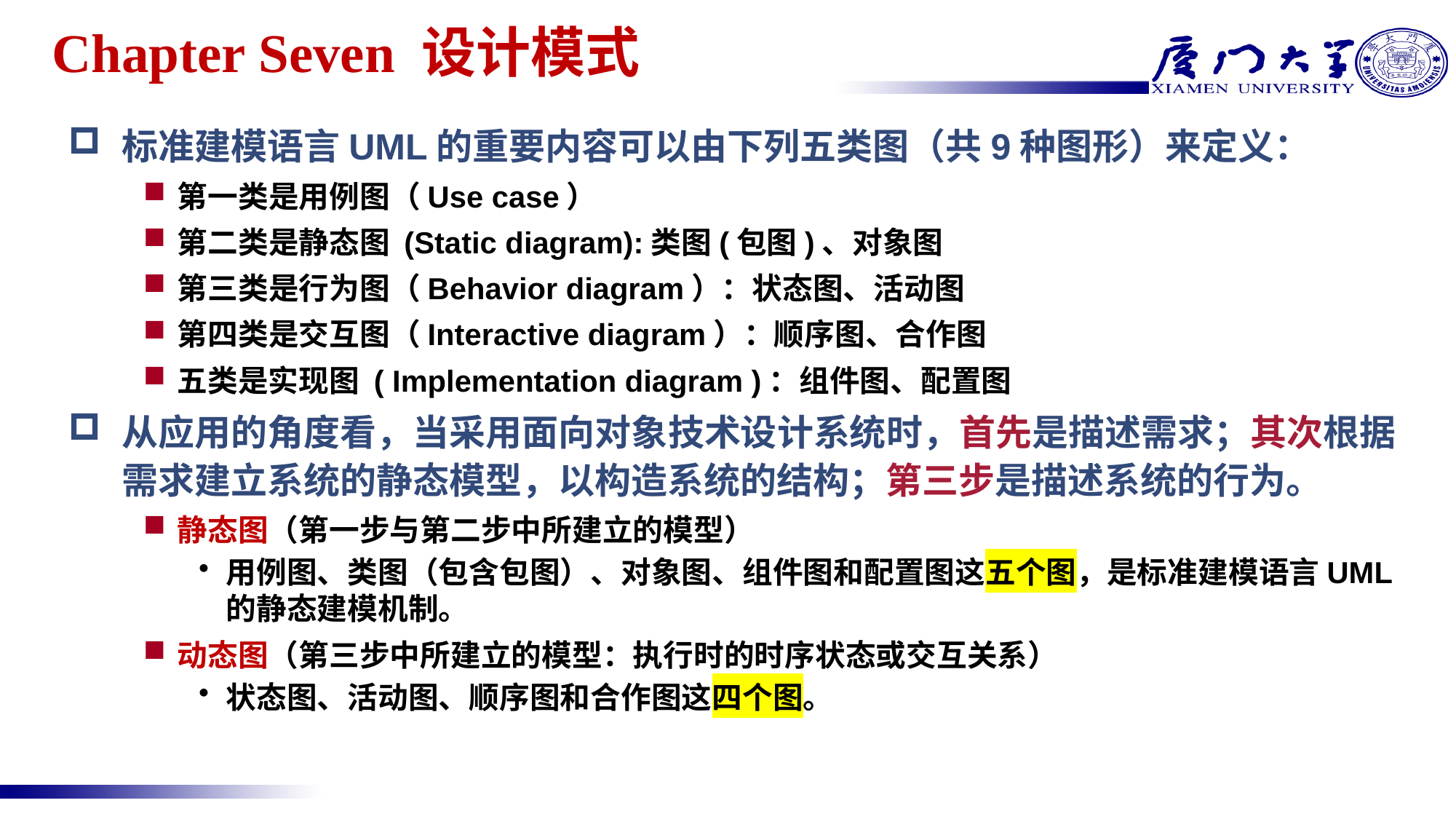

# Chapter Seven 设计模式
标准建模语言UML的重要内容可以由下列五类图（共9种图形）来定义：
第一类是用例图（Use case）
第二类是静态图 (Static diagram):类图(包图)、对象图
第三类是行为图（Behavior diagram）：状态图、活动图
第四类是交互图（Interactive diagram）：顺序图、合作图
五类是实现图 ( Implementation diagram )：组件图、配置图
从应用的角度看，当采用面向对象技术设计系统时，首先是描述需求；其次根据需求建立系统的静态模型，以构造系统的结构；第三步是描述系统的行为。
静态图（第一步与第二步中所建立的模型）
用例图、类图（包含包图）、对象图、组件图和配置图这五个图，是标准建模语言UML的静态建模机制。
动态图（第三步中所建立的模型：执行时的时序状态或交互关系）
状态图、活动图、顺序图和合作图这四个图。